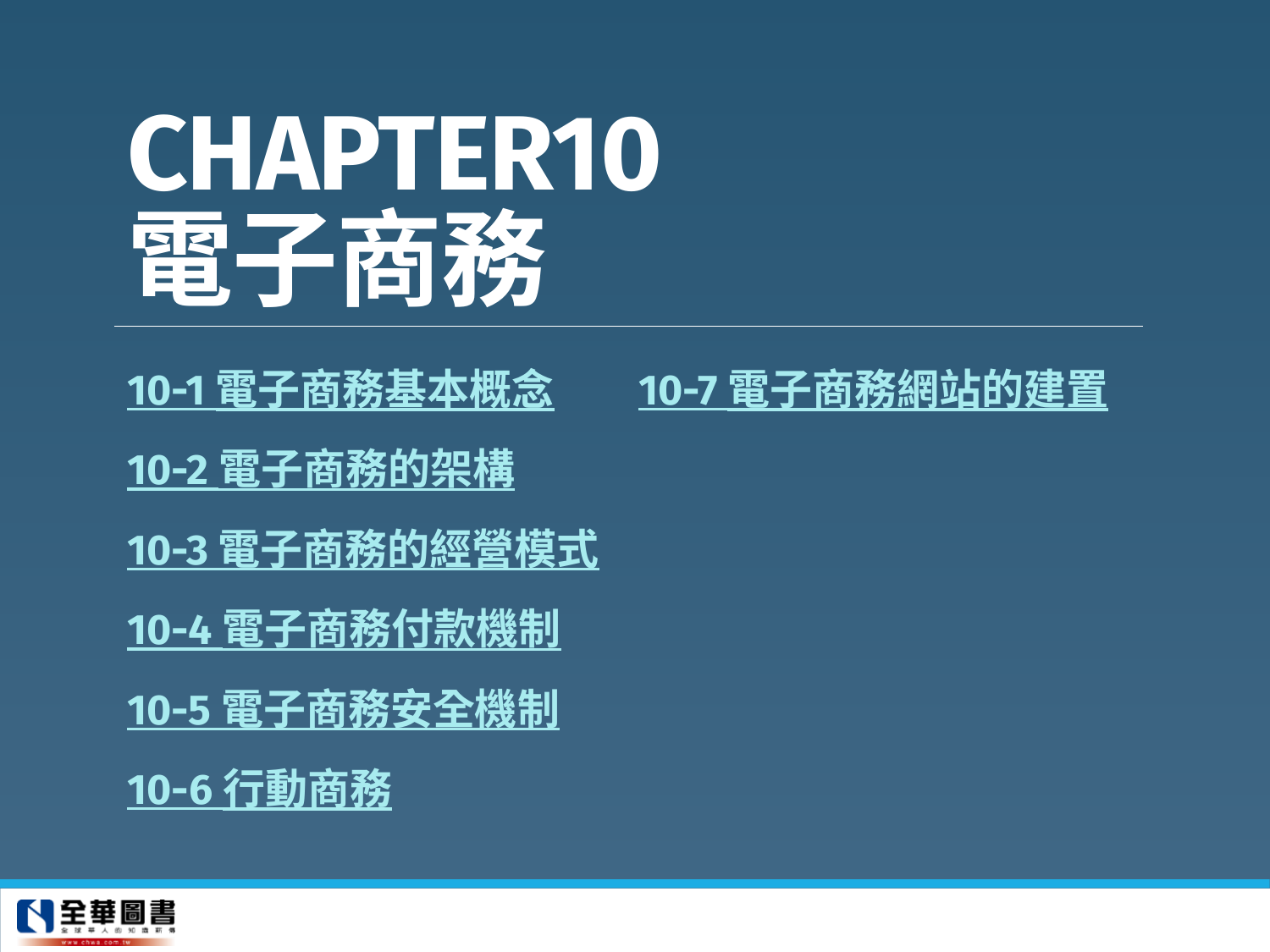

# CHAPTER10 電子商務
10-1 電子商務基本概念
10-2 電子商務的架構
10-3 電子商務的經營模式
10-4 電子商務付款機制
10-5 電子商務安全機制
10-6 行動商務
10-7 電子商務網站的建置